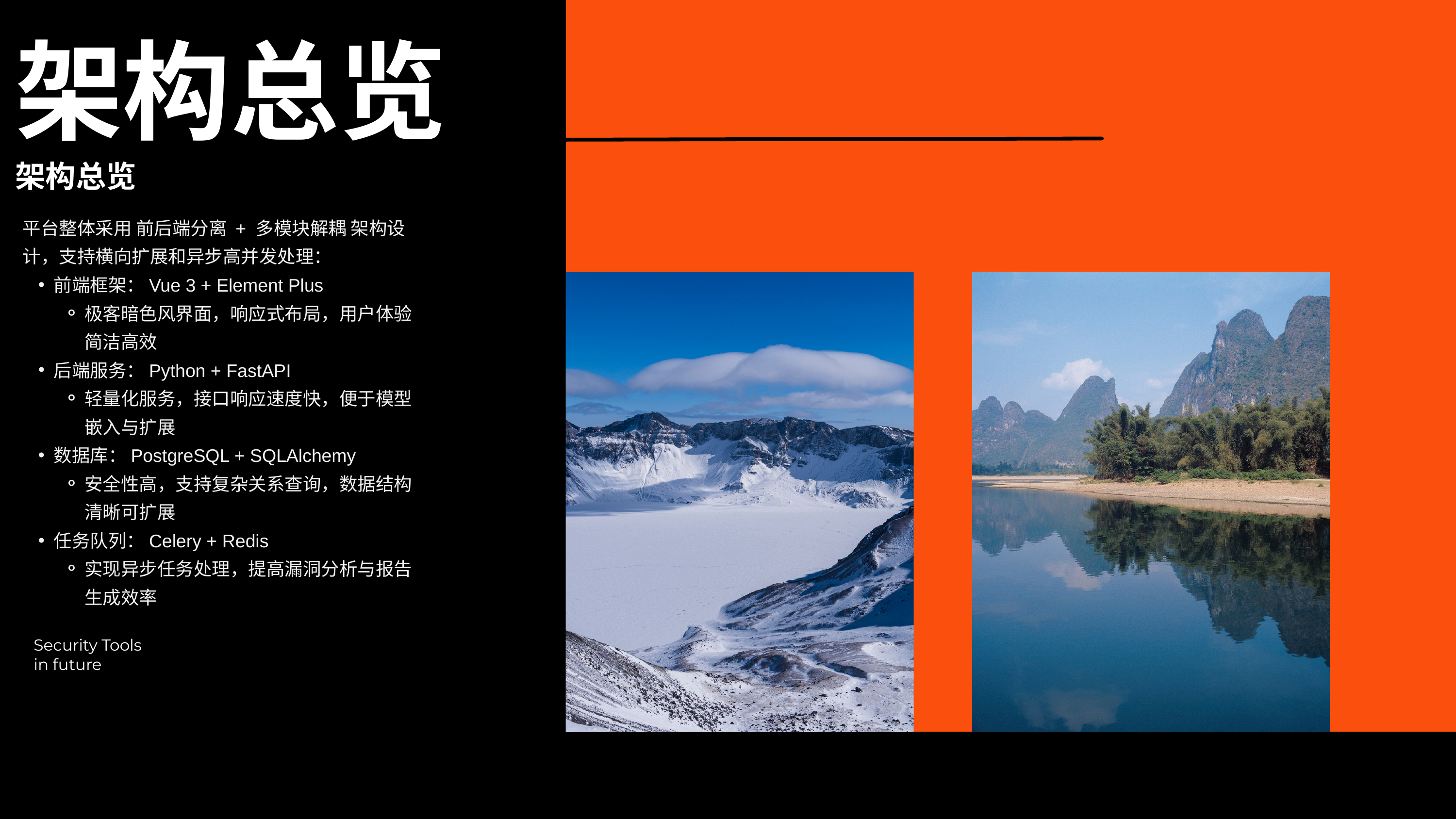

架构总览

架构总览
平台整体采用 前后端分离 + 多模块解耦 架构设计，支持横向扩展和异步高并发处理：
前端框架：Vue 3 + Element Plus
极客暗色风界面，响应式布局，用户体验简洁高效
后端服务：Python + FastAPI
轻量化服务，接口响应速度快，便于模型嵌入与扩展
数据库：PostgreSQL + SQLAlchemy
安全性高，支持复杂关系查询，数据结构清晰可扩展
任务队列：Celery + Redis
实现异步任务处理，提高漏洞分析与报告生成效率

Security Tools
in future